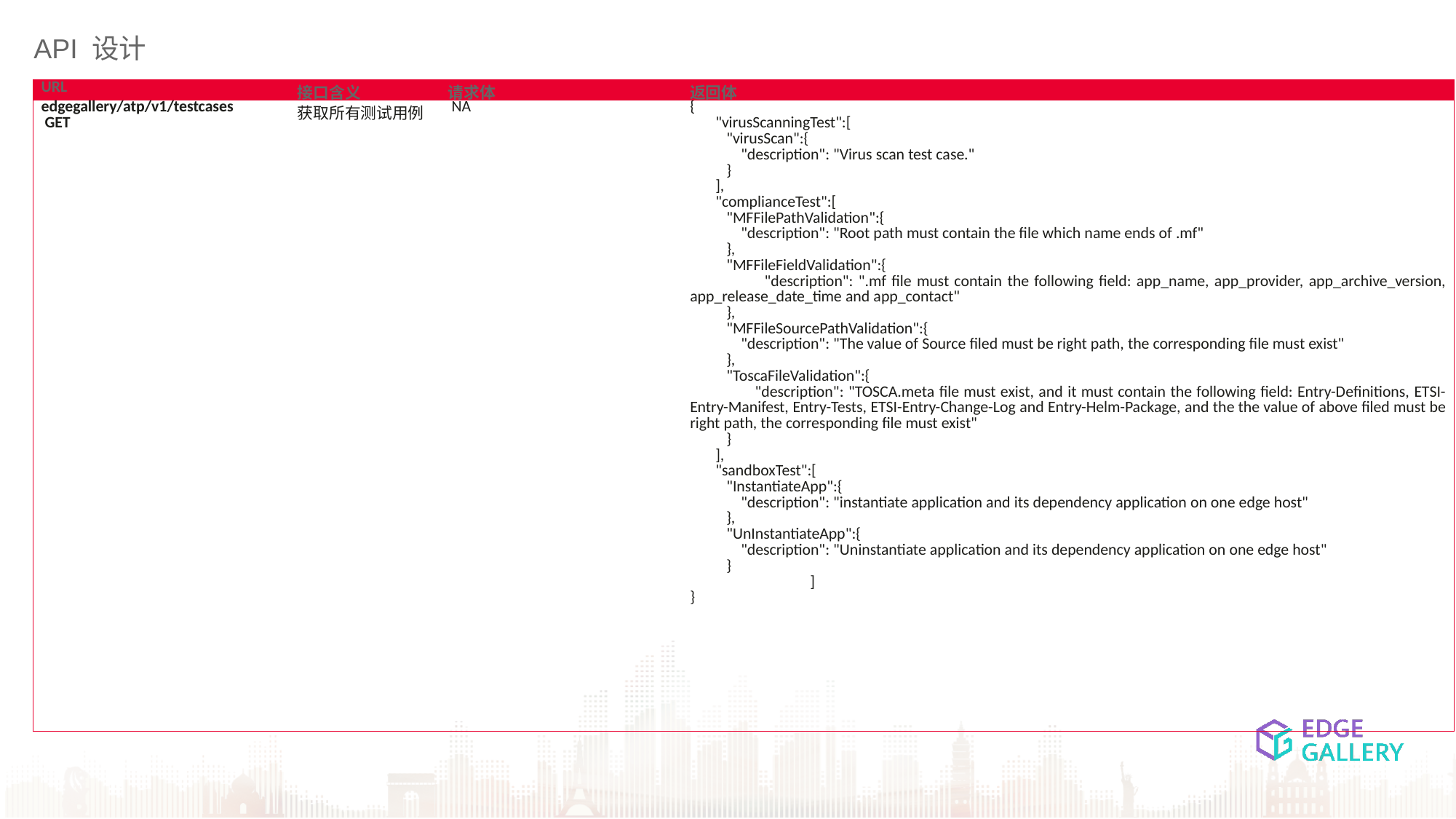

API 设计
| URL | 接口含义 | 请求体 | 返回体 |
| --- | --- | --- | --- |
| edgegallery/atp/v1/testcases GET | 获取所有测试用例 | NA | { "virusScanningTest":[ "virusScan":{ "description": "Virus scan test case." } ], "complianceTest":[ "MFFilePathValidation":{ "description": "Root path must contain the file which name ends of .mf" }, "MFFileFieldValidation":{ "description": ".mf file must contain the following field: app\_name, app\_provider, app\_archive\_version, app\_release\_date\_time and app\_contact" }, "MFFileSourcePathValidation":{ "description": "The value of Source filed must be right path, the corresponding file must exist" }, "ToscaFileValidation":{ "description": "TOSCA.meta file must exist, and it must contain the following field: Entry-Definitions, ETSI-Entry-Manifest, Entry-Tests, ETSI-Entry-Change-Log and Entry-Helm-Package, and the the value of above filed must be right path, the corresponding file must exist" } ], "sandboxTest":[ "InstantiateApp":{ "description": "instantiate application and its dependency application on one edge host" }, "UnInstantiateApp":{ "description": "Uninstantiate application and its dependency application on one edge host" } ] } |